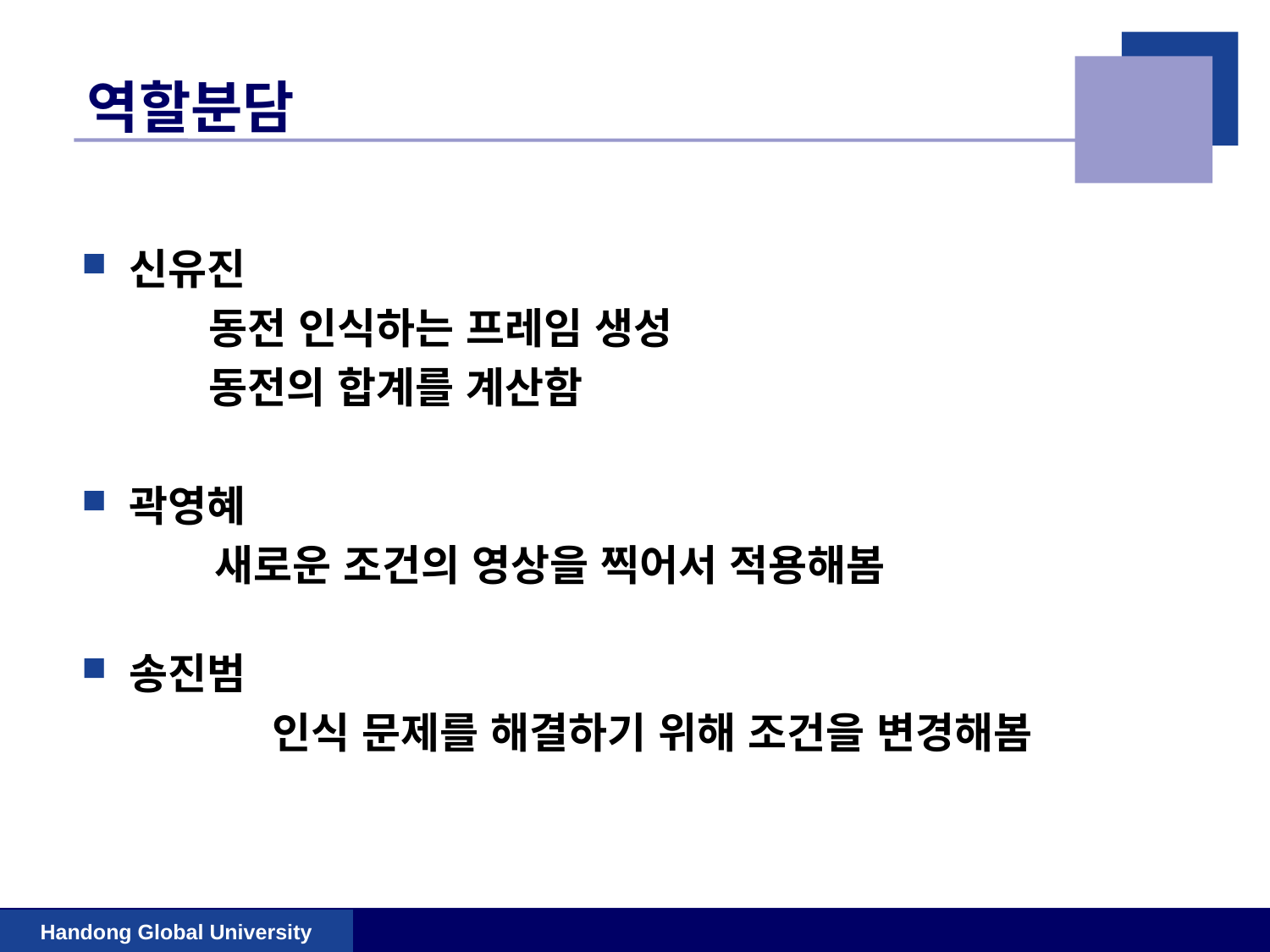

# 역할분담
신유진
	동전 인식하는 프레임 생성
	동전의 합계를 계산함

곽영혜
     새로운 조건의 영상을 찍어서 적용해봄

송진범
	인식 문제를 해결하기 위해 조건을 변경해봄